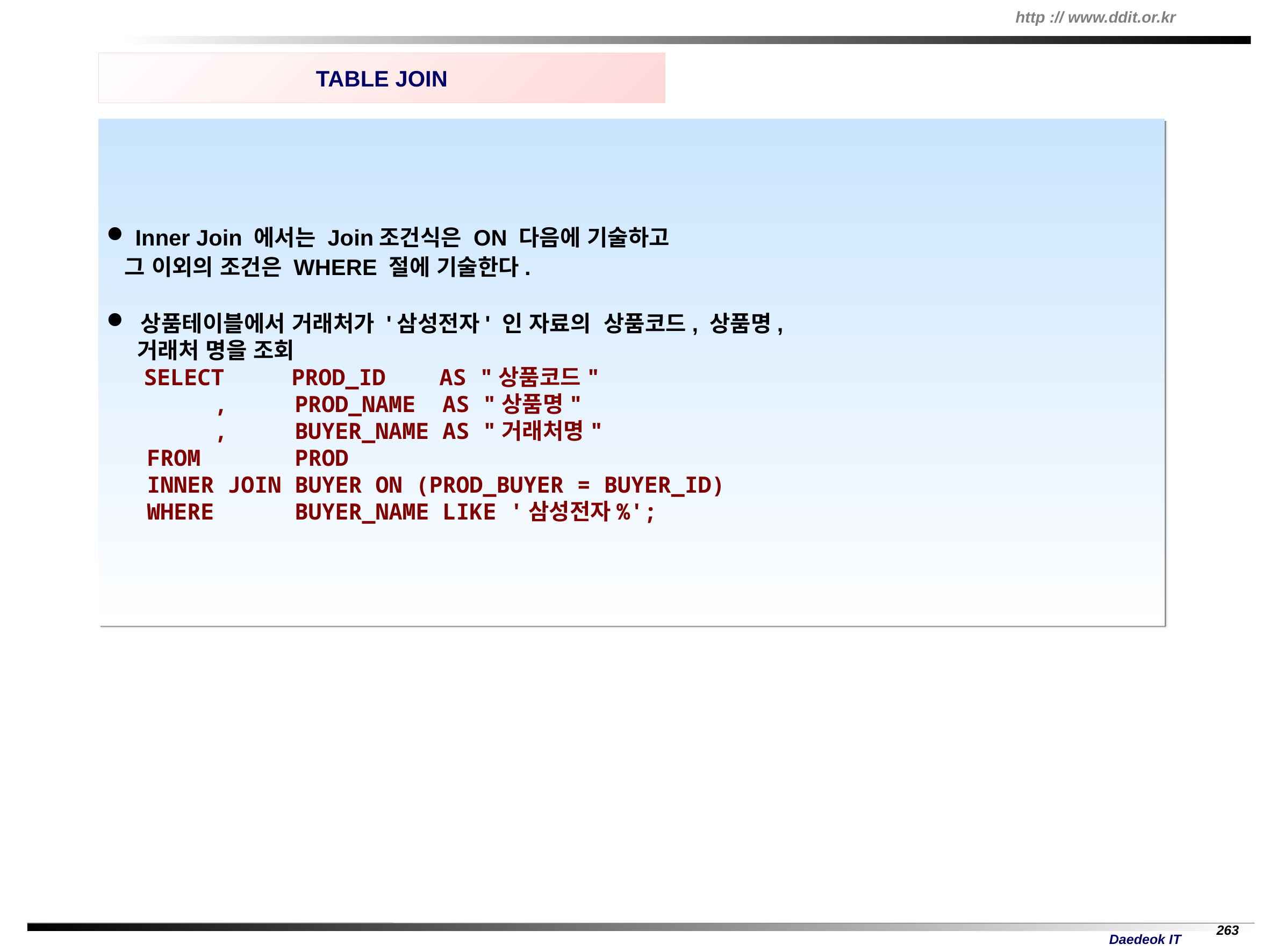

TABLE JOIN
 Inner Join 에서는 Join조건식은 ON 다음에 기술하고
  그 이외의 조건은 WHERE 절에 기술한다.

 상품테이블에서 거래처가 '삼성전자' 인 자료의  상품코드, 상품명,
    거래처 명을 조회
      SELECT     PROD_ID    AS "상품코드"
     ,     PROD_NAME  AS "상품명"
     ,     BUYER_NAME AS "거래처명"
FROM       PROD
INNER JOIN BUYER ON (PROD_BUYER = BUYER_ID)
WHERE      BUYER_NAME LIKE '삼성전자%';